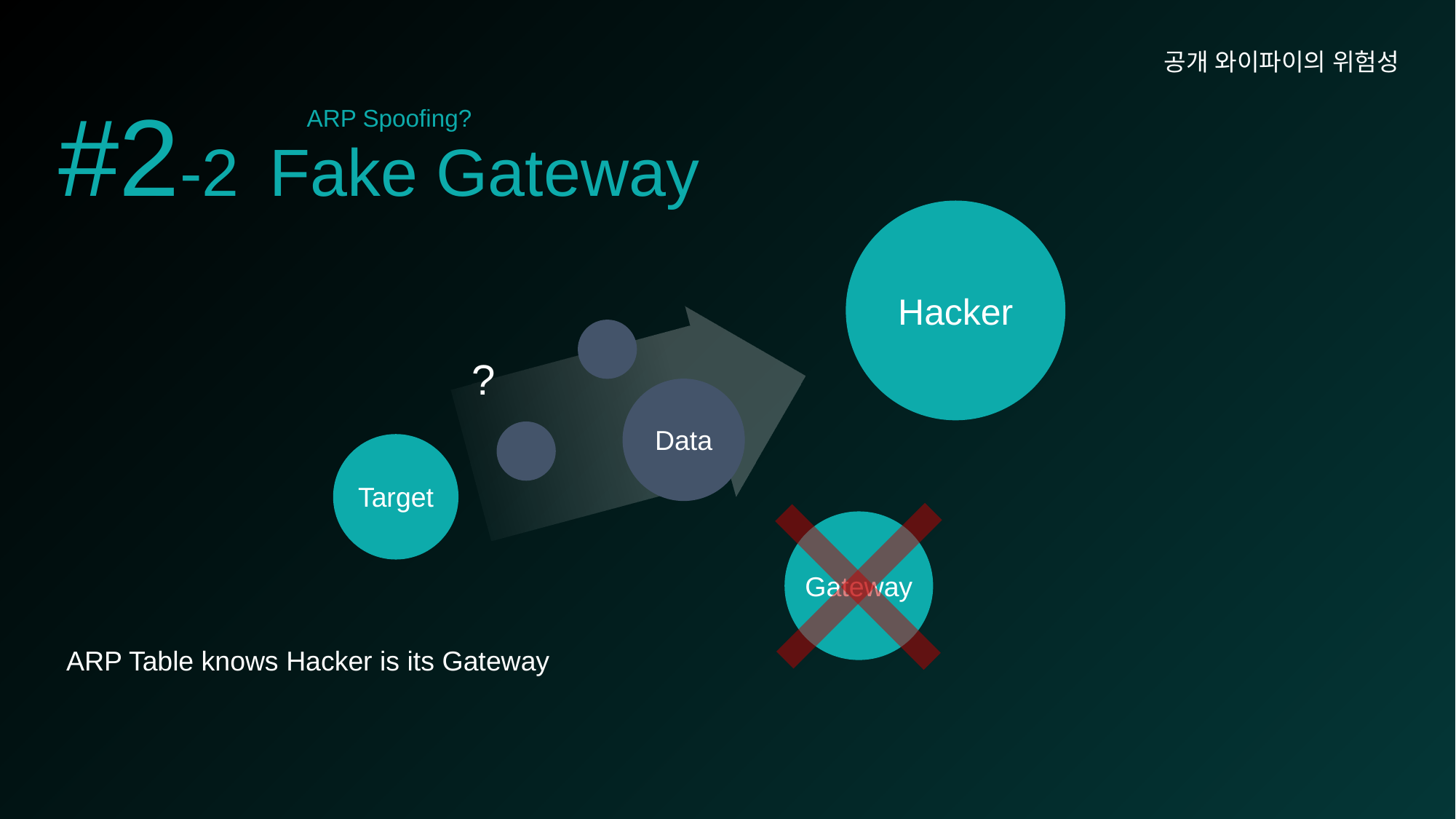

공개 와이파이의 위험성
# #2-2 Fake Gateway
ARP Spoofing?
Hacker

?

Data

Target

Gateway
ARP Table knows Hacker is its Gateway